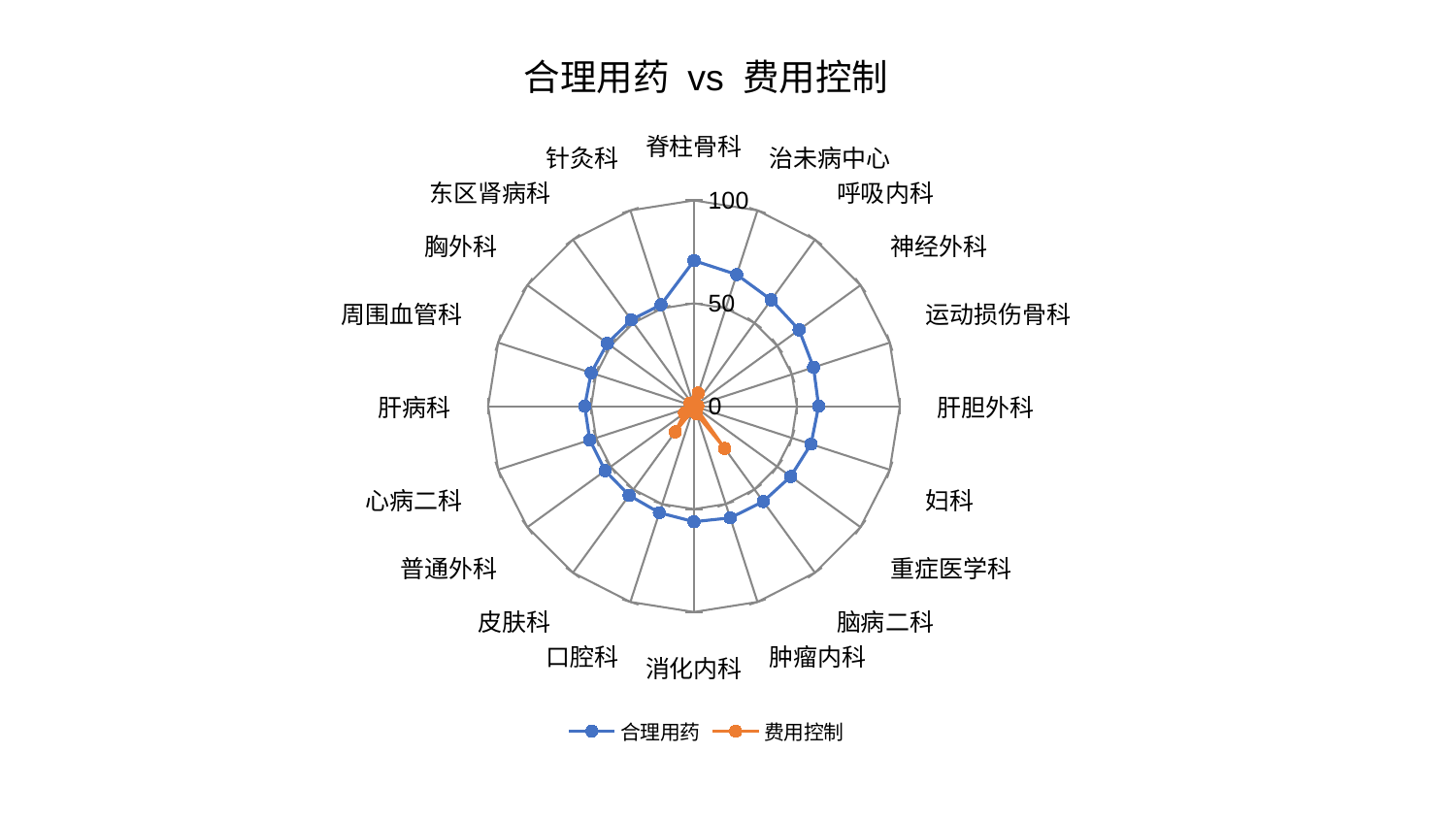

### Chart: 合理用药 vs 费用控制

| Category | 合理用药 | 费用控制 |
|---|---|---|
| 脊柱骨科 | 70.72140282635728 | 1.8023511301377337 |
| 治未病中心 | 67.25606919194564 | 6.695237095752467 |
| 呼吸内科 | 63.871995240619 | 0.8885012417895846 |
| 神经外科 | 63.12431926445861 | 1.2155536904218744 |
| 运动损伤骨科 | 61.08528503771114 | 1.1194222653466512 |
| 肝胆外科 | 60.57439929092304 | 1.8528386941115114 |
| 妇科 | 59.777460118429 | 1.1062088823590321 |
| 重症医学科 | 58.11118317933211 | 1.0774888330152277 |
| 脑病二科 | 57.27401497339823 | 25.35780963024862 |
| 肿瘤内科 | 57.056120376206934 | 4.026048152583662 |
| 消化内科 | 56.13973286865171 | 0.7722341092967134 |
| 口腔科 | 54.437733321049784 | 2.0590772574415057 |
| 皮肤科 | 53.5583514385328 | 15.457652989937348 |
| 普通外科 | 53.33761862892658 | 5.706673233401345 |
| 心病二科 | 53.190561697106546 | 1.7875717188647315 |
| 肝病科 | 53.067779492723574 | 1.1703198056336037 |
| 周围血管科 | 52.50722505678786 | 1.4883982943627951 |
| 胸外科 | 51.991784781033004 | 2.4297081270369176 |
| 东区肾病科 | 51.855284755693084 | 1.6467630429589672 |
| 针灸科 | 51.82521862863896 | 1.333841479464882 |
56